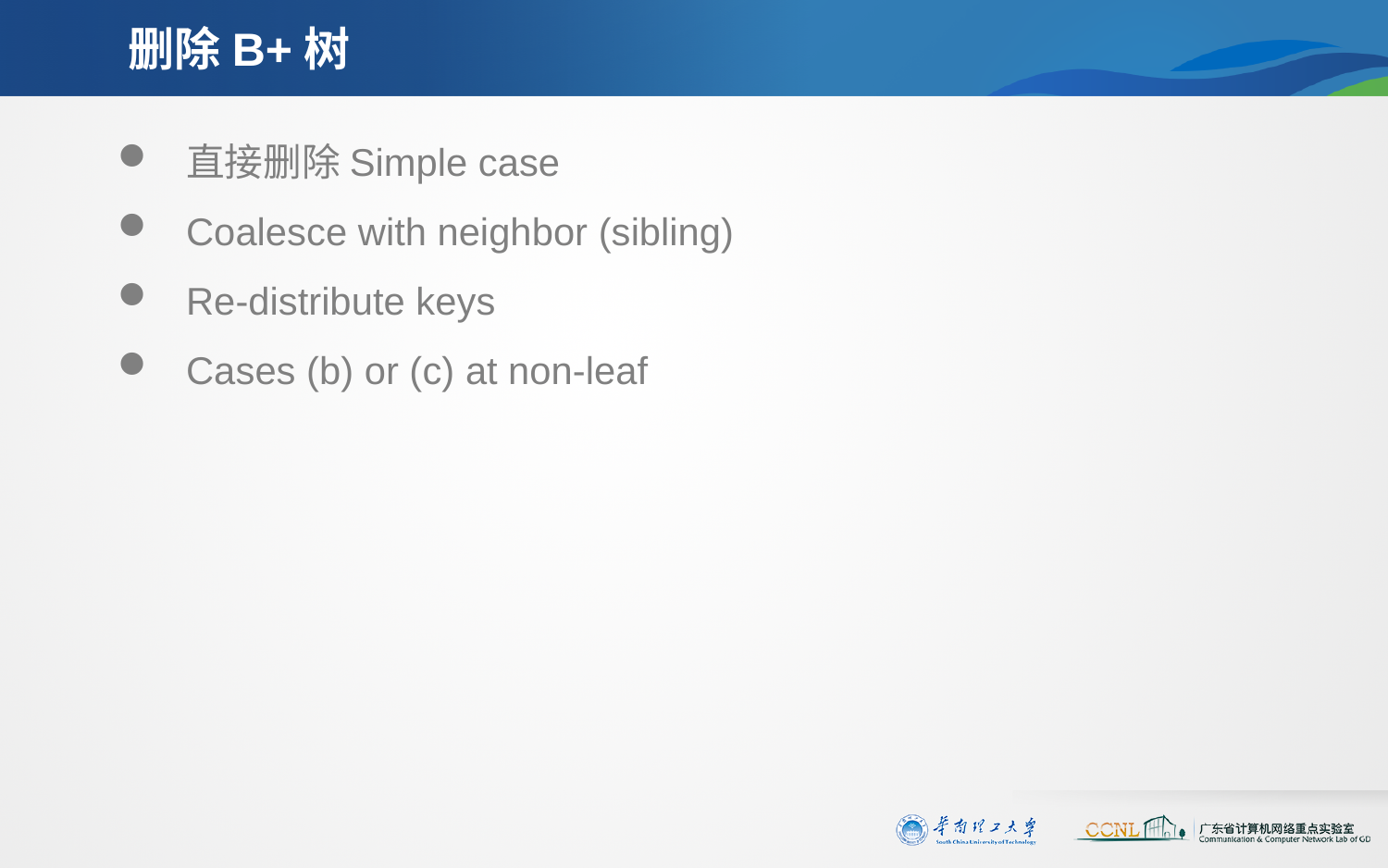

# 删除B+树
直接删除Simple case
Coalesce with neighbor (sibling)
Re-distribute keys
Cases (b) or (c) at non-leaf